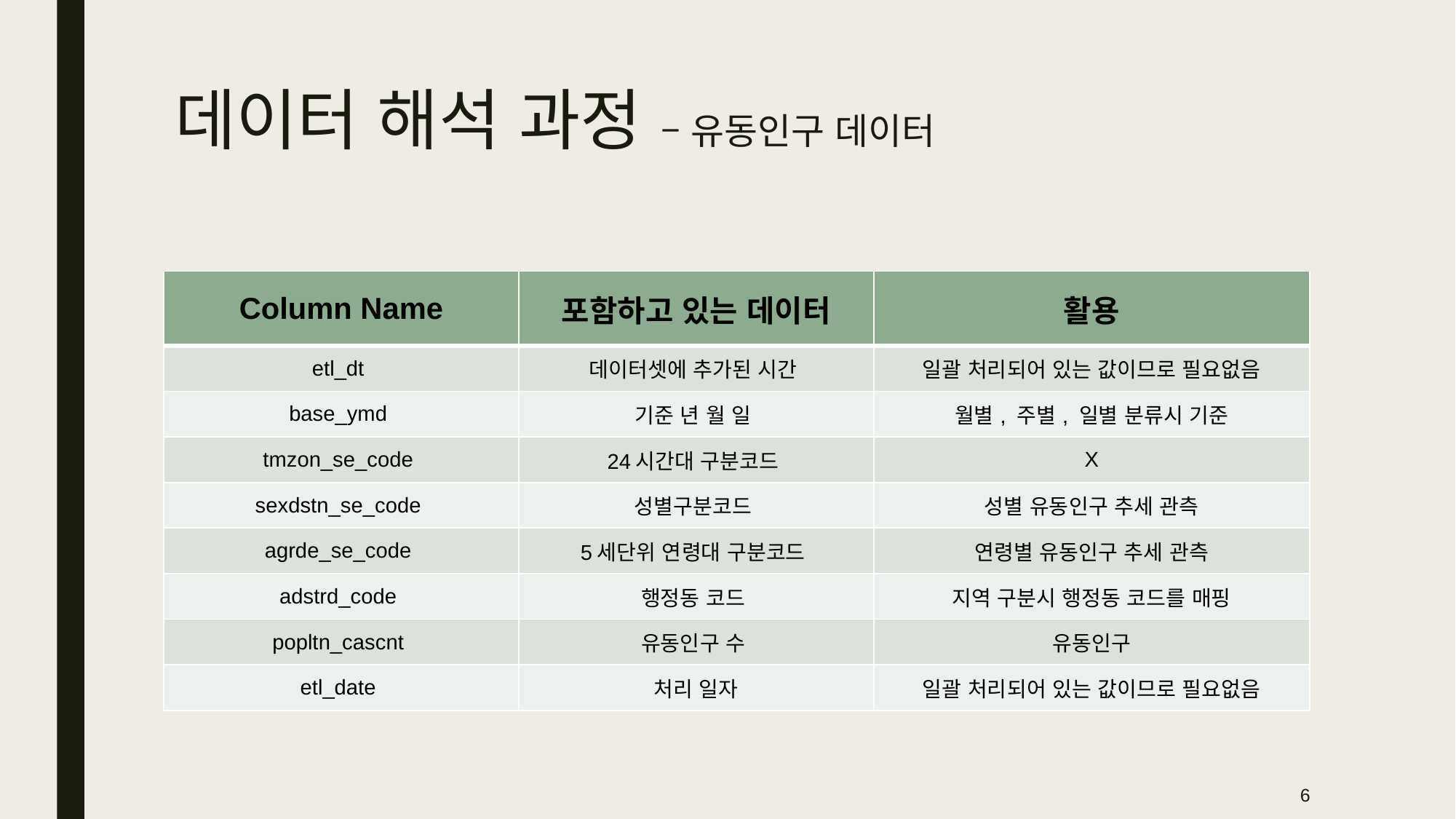

# 데이터 해석 과정 – 유동인구 데이터
| Column Name | 포함하고 있는 데이터 | 활용 |
| --- | --- | --- |
| etl\_dt | 데이터셋에 추가된 시간 | 일괄 처리되어 있는 값이므로 필요없음 |
| base\_ymd | 기준 년 월 일 | 월별, 주별, 일별 분류시 기준 |
| tmzon\_se\_code | 24시간대 구분코드 | X |
| sexdstn\_se\_code | 성별구분코드 | 성별 유동인구 추세 관측 |
| agrde\_se\_code | 5세단위 연령대 구분코드 | 연령별 유동인구 추세 관측 |
| adstrd\_code | 행정동 코드 | 지역 구분시 행정동 코드를 매핑 |
| popltn\_cascnt | 유동인구 수 | 유동인구 |
| etl\_date | 처리 일자 | 일괄 처리되어 있는 값이므로 필요없음 |
6